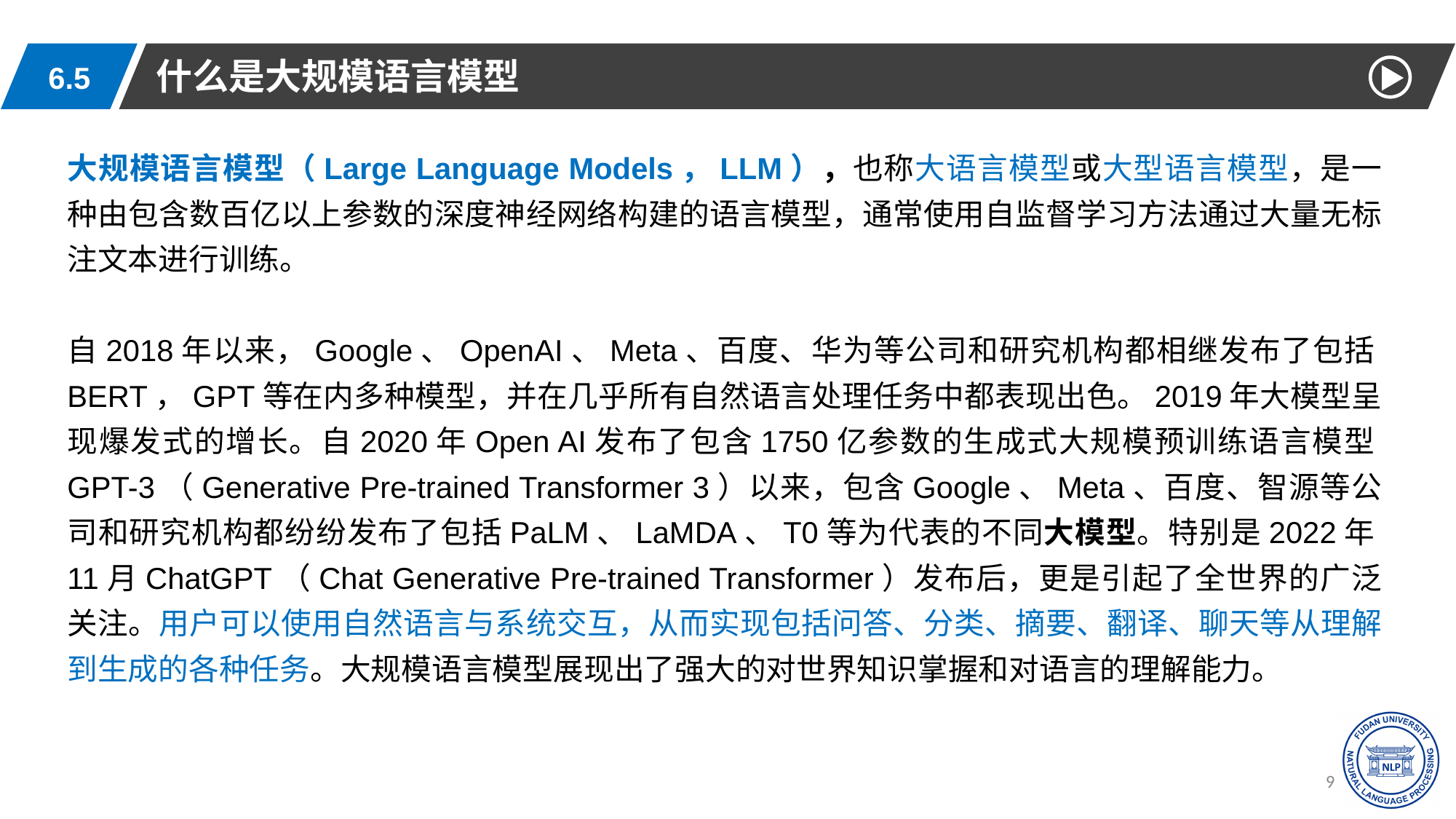

什么是大规模语言模型
6.5

大规模语言模型（Large Language Models，LLM），也称大语言模型或大型语言模型，是一种由包含数百亿以上参数的深度神经网络构建的语言模型，通常使用自监督学习方法通过大量无标注文本进行训练。

自2018年以来，Google、OpenAI、Meta、百度、华为等公司和研究机构都相继发布了包括BERT，GPT等在内多种模型，并在几乎所有自然语言处理任务中都表现出色。2019年大模型呈现爆发式的增长。自2020年Open AI发布了包含1750亿参数的生成式大规模预训练语言模型GPT-3（Generative Pre-trained Transformer 3）以来，包含Google、Meta、百度、智源等公司和研究机构都纷纷发布了包括PaLM、LaMDA、T0等为代表的不同大模型。特别是2022年11月ChatGPT（Chat Generative Pre-trained Transformer）发布后，更是引起了全世界的广泛关注。用户可以使用自然语言与系统交互，从而实现包括问答、分类、摘要、翻译、聊天等从理解到生成的各种任务。大规模语言模型展现出了强大的对世界知识掌握和对语言的理解能力。
91